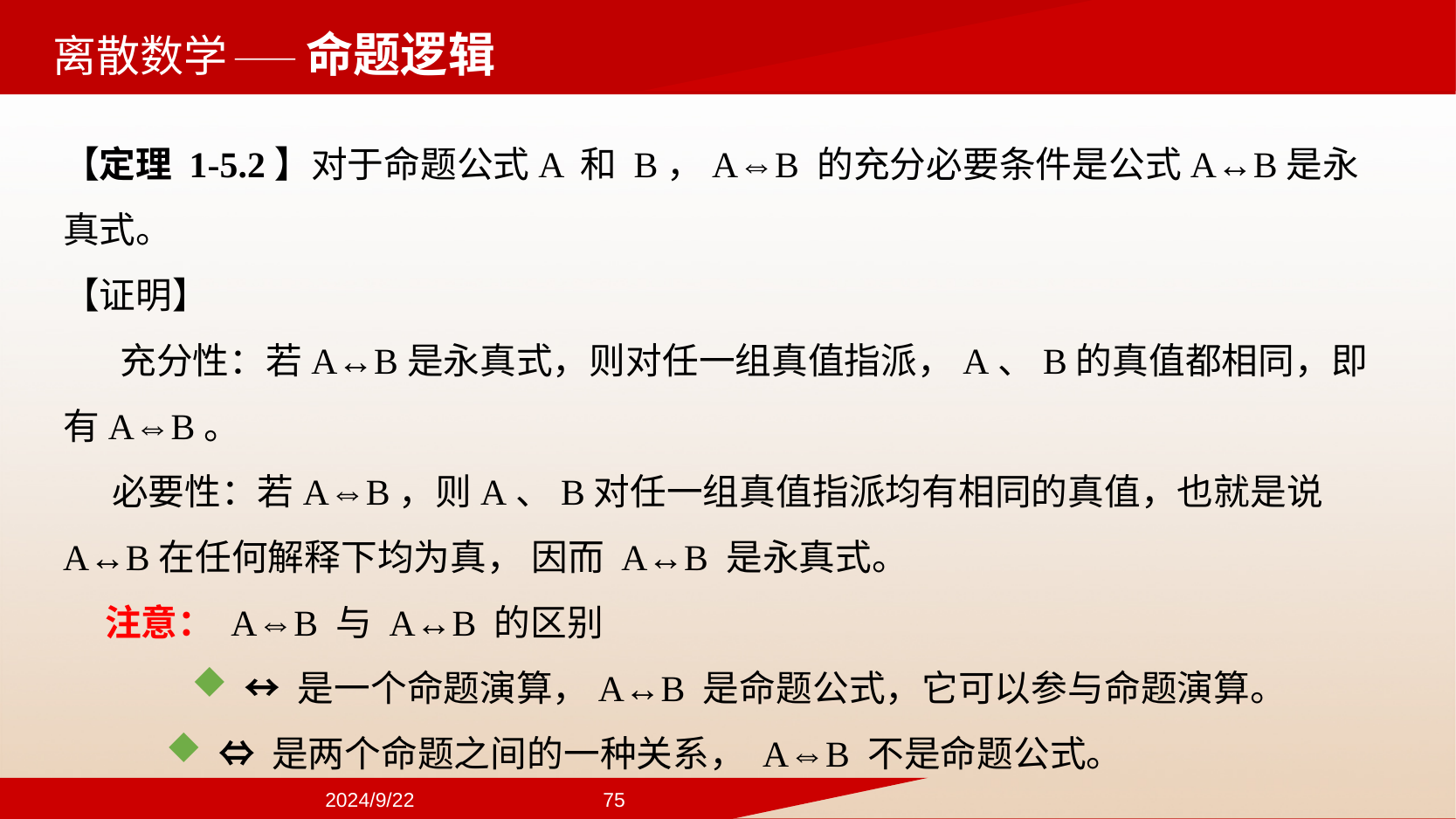

——命题逻辑
【定理 1-5.2】对于命题公式A 和 B，A⇔B 的充分必要条件是公式A↔B是永真式。
【证明】
      充分性：若A↔B是永真式，则对任一组真值指派，A、B的真值都相同，即有A⇔B。
     必要性：若A⇔B，则A、B对任一组真值指派均有相同的真值，也就是说A↔B在任何解释下均为真， 因而 A↔B 是永真式。
    注意： A⇔B 与 A↔B 的区别
  ↔ 是一个命题演算，A↔B 是命题公式，它可以参与命题演算。
  ⇔ 是两个命题之间的一种关系， A⇔B 不是命题公式。
2024/9/22
75